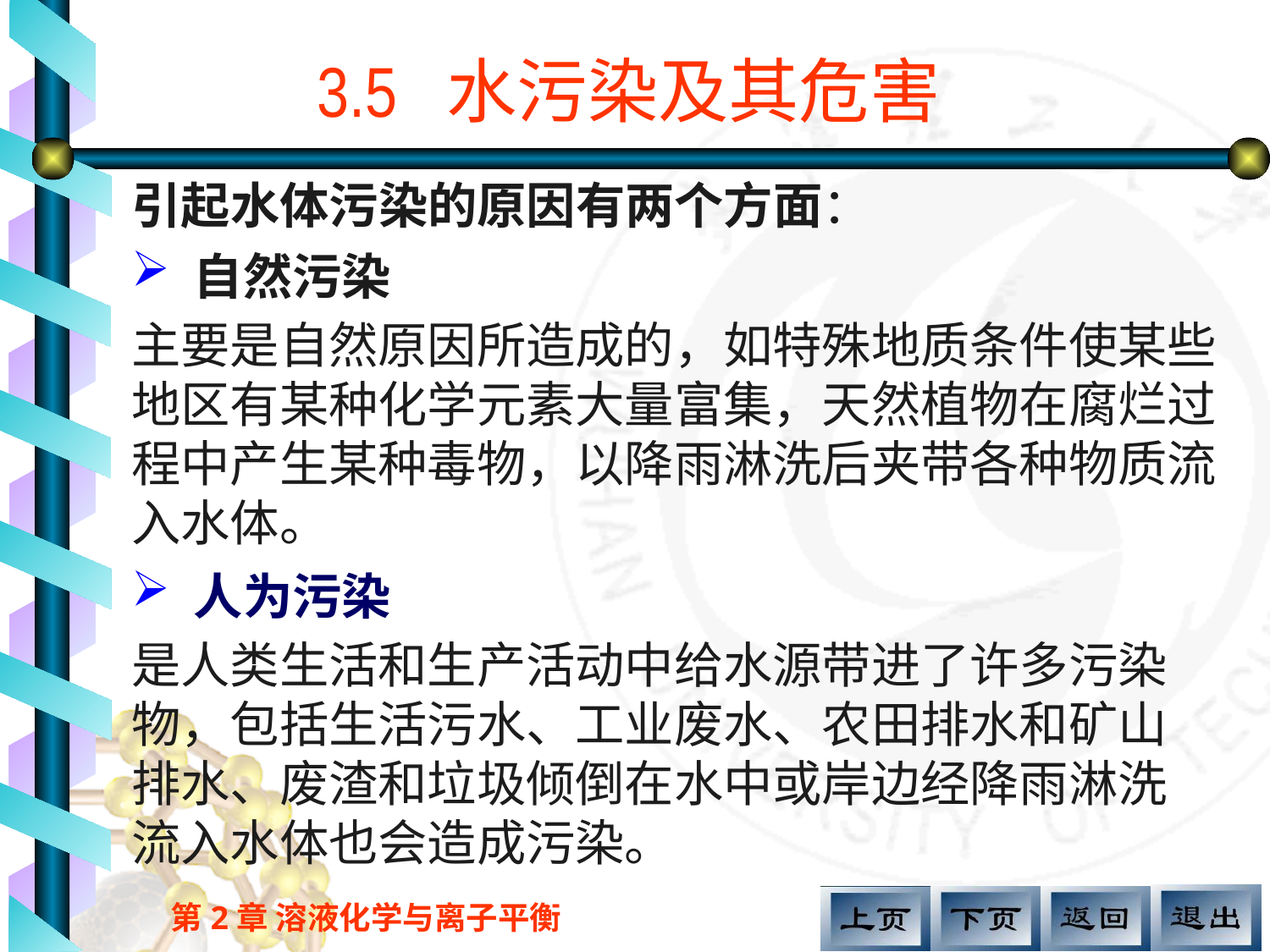

# 3.5  水污染及其危害
引起水体污染的原因有两个方面：
 自然污染
主要是自然原因所造成的，如特殊地质条件使某些地区有某种化学元素大量富集，天然植物在腐烂过程中产生某种毒物，以降雨淋洗后夹带各种物质流入水体。
 人为污染
是人类生活和生产活动中给水源带进了许多污染物，包括生活污水、工业废水、农田排水和矿山排水、废渣和垃圾倾倒在水中或岸边经降雨淋洗流入水体也会造成污染。